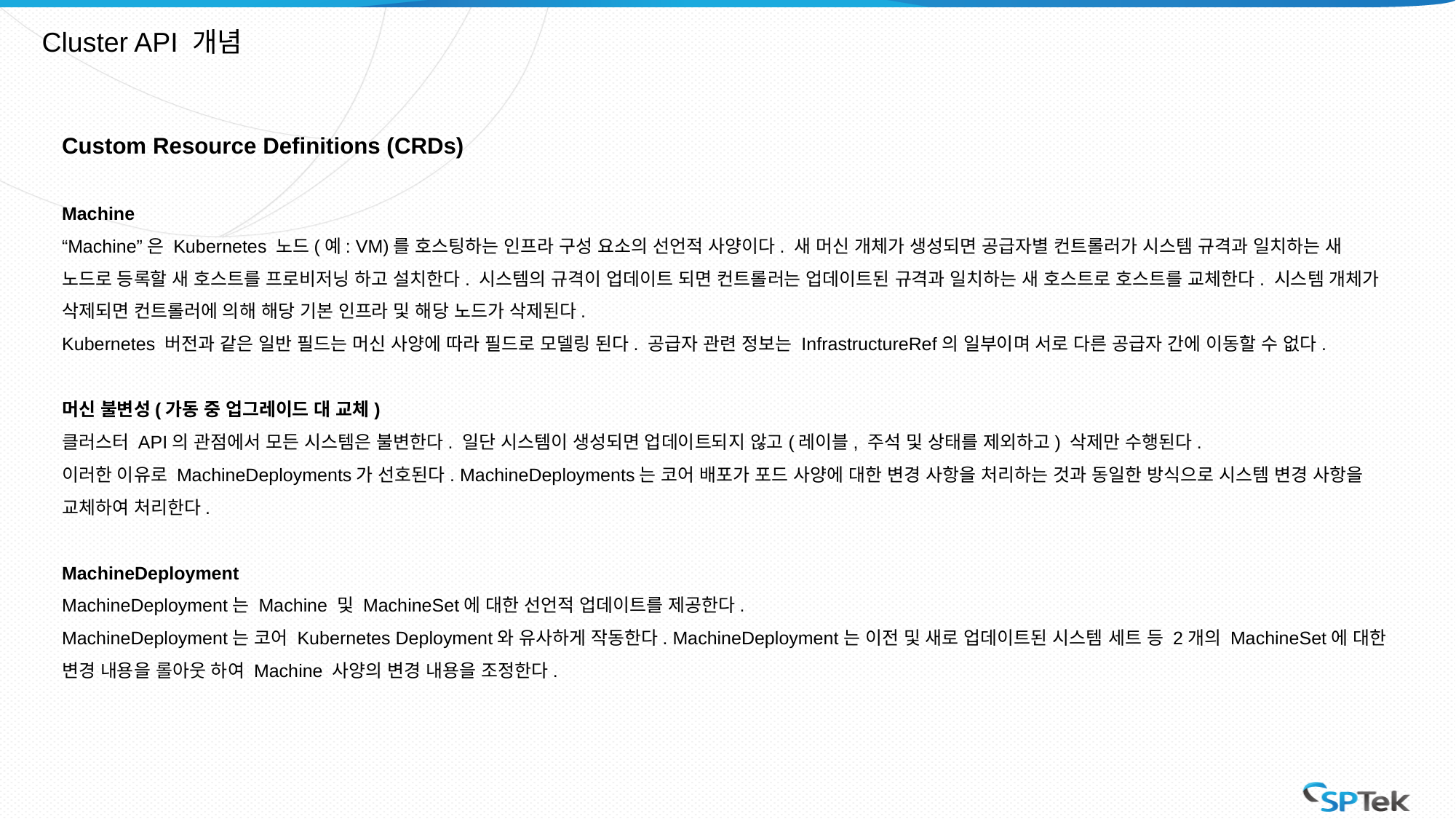

Cluster API 개념
Custom Resource Definitions (CRDs)

Machine
“Machine”은 Kubernetes 노드(예: VM)를 호스팅하는 인프라 구성 요소의 선언적 사양이다. 새 머신 개체가 생성되면 공급자별 컨트롤러가 시스템 규격과 일치하는 새 노드로 등록할 새 호스트를 프로비저닝 하고 설치한다. 시스템의 규격이 업데이트 되면 컨트롤러는 업데이트된 규격과 일치하는 새 호스트로 호스트를 교체한다. 시스템 개체가 삭제되면 컨트롤러에 의해 해당 기본 인프라 및 해당 노드가 삭제된다.
Kubernetes 버전과 같은 일반 필드는 머신 사양에 따라 필드로 모델링 된다. 공급자 관련 정보는 InfrastructureRef의 일부이며 서로 다른 공급자 간에 이동할 수 없다.

머신 불변성(가동 중 업그레이드 대 교체)
클러스터 API의 관점에서 모든 시스템은 불변한다. 일단 시스템이 생성되면 업데이트되지 않고(레이블, 주석 및 상태를 제외하고) 삭제만 수행된다.
이러한 이유로 MachineDeployments가 선호된다. MachineDeployments는 코어 배포가 포드 사양에 대한 변경 사항을 처리하는 것과 동일한 방식으로 시스템 변경 사항을 교체하여 처리한다.

MachineDeployment
MachineDeployment는 Machine 및 MachineSet에 대한 선언적 업데이트를 제공한다.
MachineDeployment는 코어 Kubernetes Deployment와 유사하게 작동한다. MachineDeployment는 이전 및 새로 업데이트된 시스템 세트 등 2개의 MachineSet에 대한 변경 내용을 롤아웃 하여 Machine 사양의 변경 내용을 조정한다.